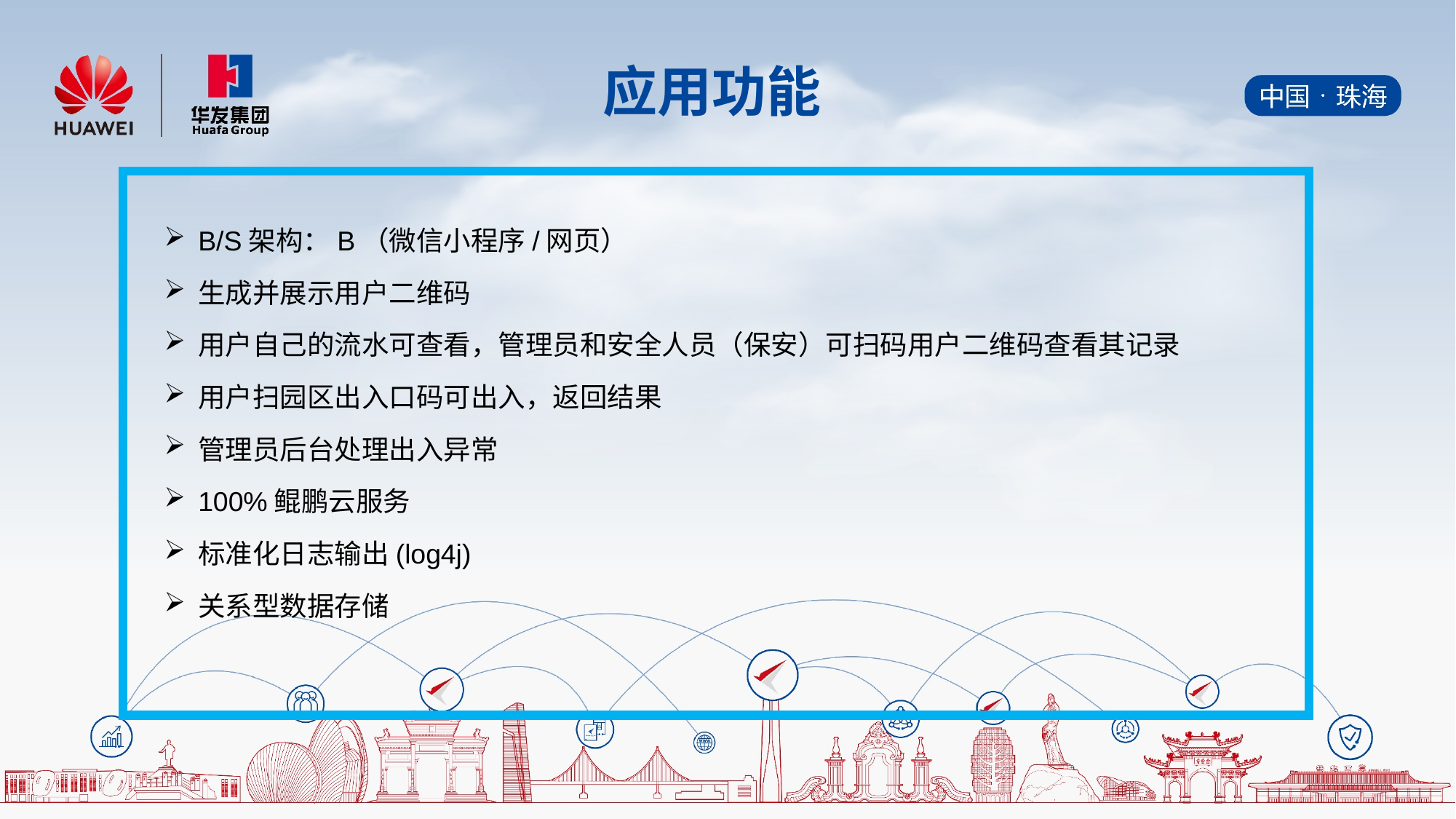

应用功能

B/S架构：B（微信小程序/网页）
生成并展示用户二维码
用户自己的流水可查看，管理员和安全人员（保安）可扫码用户二维码查看其记录
用户扫园区出入口码可出入，返回结果
管理员后台处理出入异常
100%鲲鹏云服务
标准化日志输出(log4j)
关系型数据存储